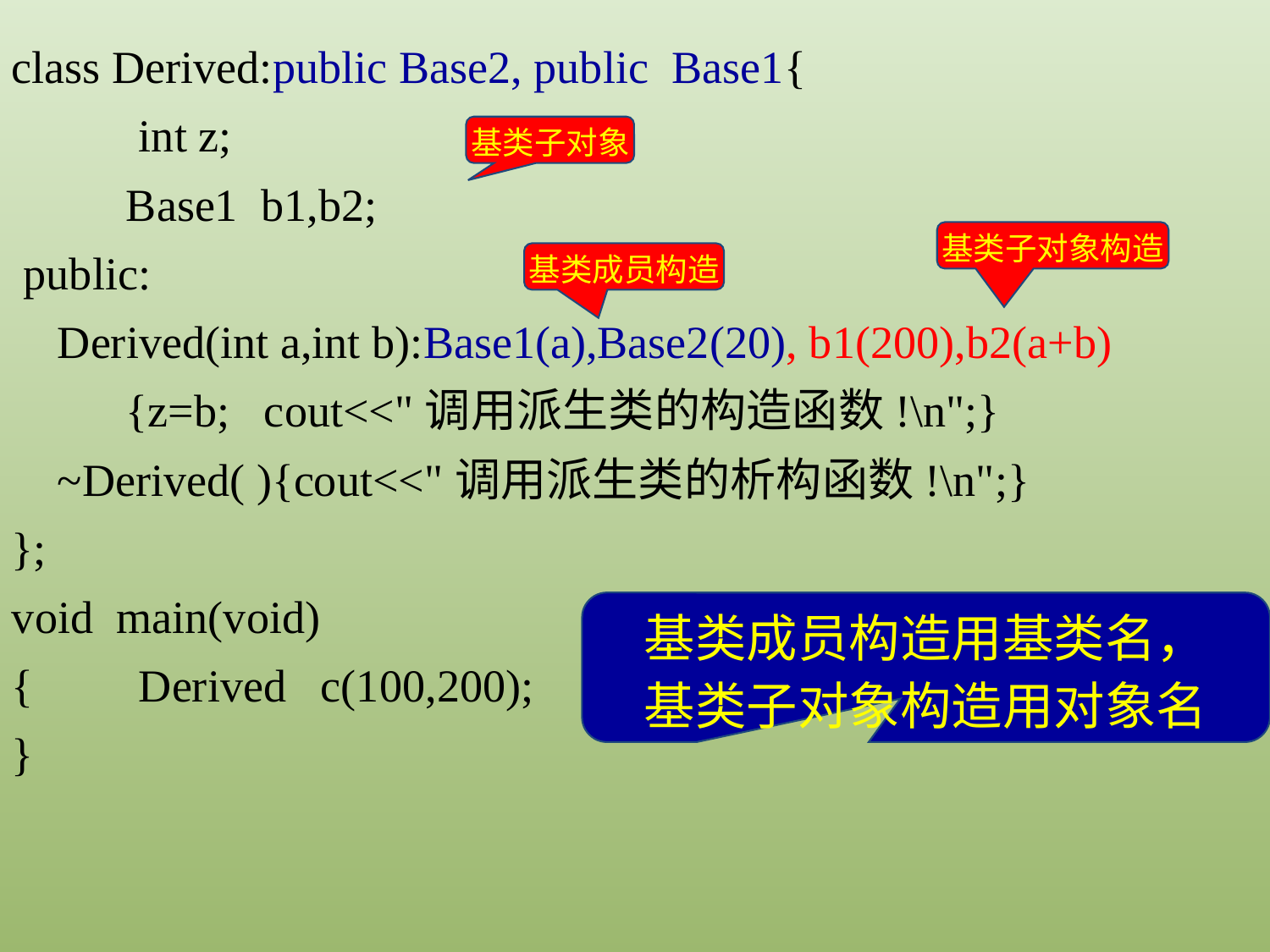

class Derived:public Base2, public  Base1{
	int z;
          Base1  b1,b2;
 public:
    Derived(int a,int b):Base1(a),Base2(20), b1(200),b2(a+b)
          {z=b;   cout<<"调用派生类的构造函数!\n";}
    ~Derived( ){cout<<"调用派生类的析构函数!\n";}
};
void  main(void)
{	Derived   c(100,200);
}
基类子对象
基类子对象构造
基类成员构造
基类成员构造用基类名，
基类子对象构造用对象名
738